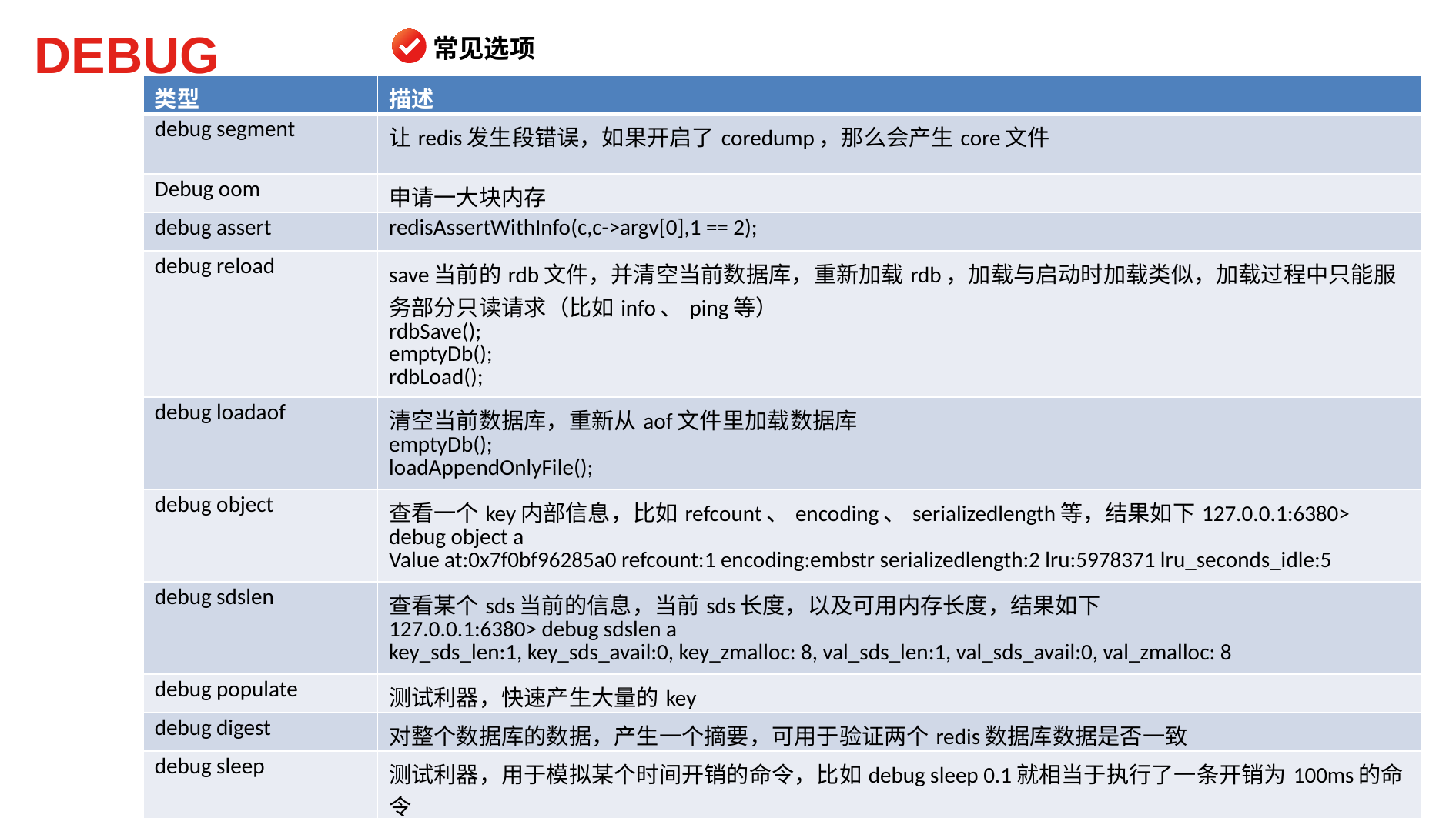

DEBUG
常见选项

| 类型 | 描述 |
| --- | --- |
| debug segment | 让redis发生段错误，如果开启了coredump，那么会产生core文件 |
| Debug oom | 申请一大块内存 |
| debug assert | redisAssertWithInfo(c,c->argv[0],1 == 2); |
| debug reload | save当前的rdb文件，并清空当前数据库，重新加载rdb，加载与启动时加载类似，加载过程中只能服务部分只读请求（比如info、ping等） rdbSave(); emptyDb(); rdbLoad(); |
| debug loadaof | 清空当前数据库，重新从aof文件里加载数据库 emptyDb(); loadAppendOnlyFile(); |
| debug object | 查看一个key内部信息，比如refcount、encoding、serializedlength等，结果如下127.0.0.1:6380> debug object a Value at:0x7f0bf96285a0 refcount:1 encoding:embstr serializedlength:2 lru:5978371 lru\_seconds\_idle:5 |
| debug sdslen | 查看某个sds当前的信息，当前sds长度，以及可用内存长度，结果如下 127.0.0.1:6380> debug sdslen a key\_sds\_len:1, key\_sds\_avail:0, key\_zmalloc: 8, val\_sds\_len:1, val\_sds\_avail:0, val\_zmalloc: 8 |
| debug populate | 测试利器，快速产生大量的key |
| debug digest | 对整个数据库的数据，产生一个摘要，可用于验证两个redis数据库数据是否一致 |
| debug sleep | 测试利器，用于模拟某个时间开销的命令，比如debug sleep 0.1就相当于执行了一条开销为100ms的命令 debug sleep 1 |
| Debug ziplist | 查看ziplist内部结构，目前只有有序集合 |
一个调试工具